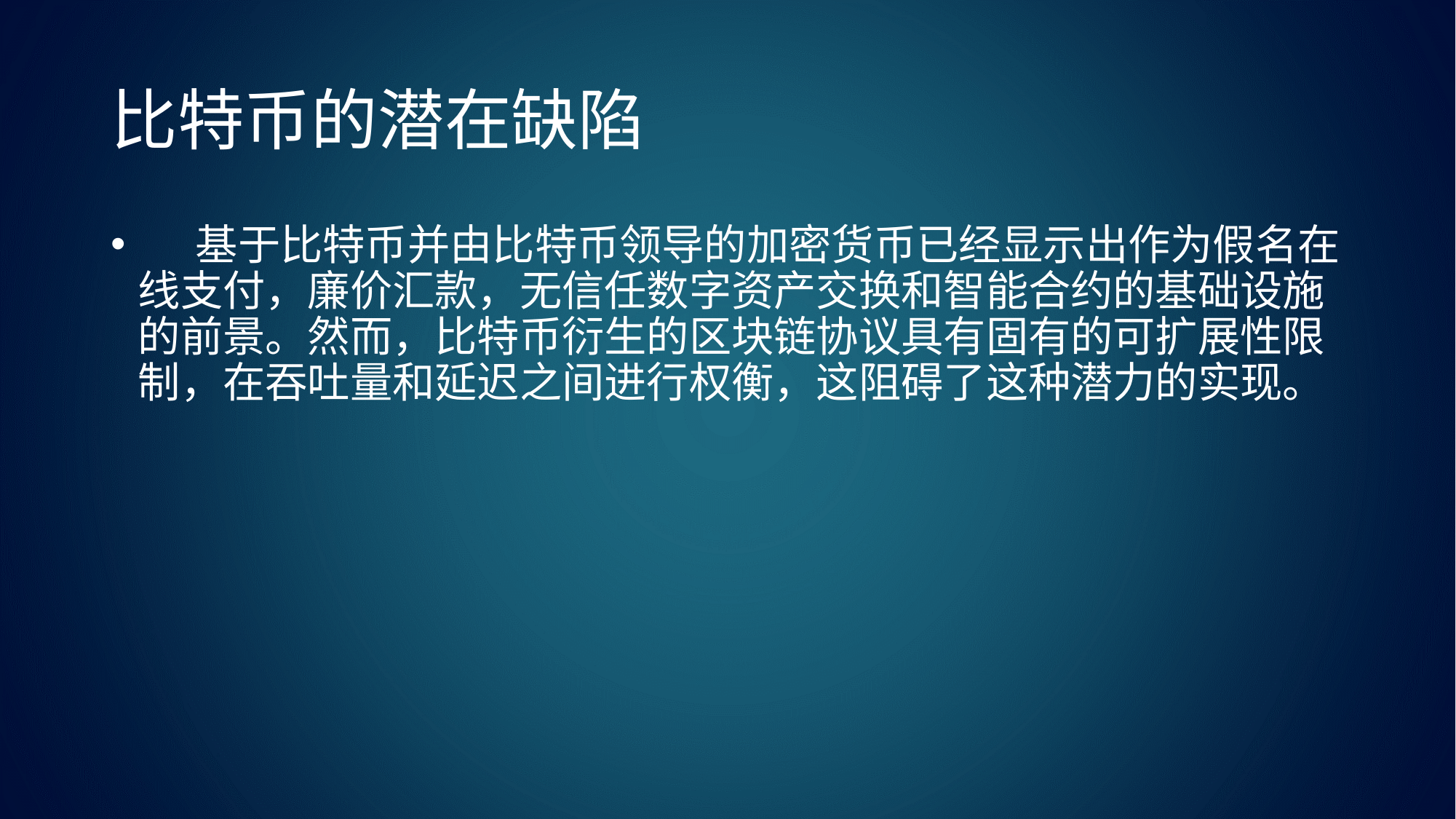

# 比特币的潜在缺陷
     基于比特币并由比特币领导的加密货币已经显示出作为假名在线支付，廉价汇款，无信任数字资产交换和智能合约的基础设施的前景。然而，比特币衍生的区块链协议具有固有的可扩展性限制，在吞吐量和延迟之间进行权衡，这阻碍了这种潜力的实现。